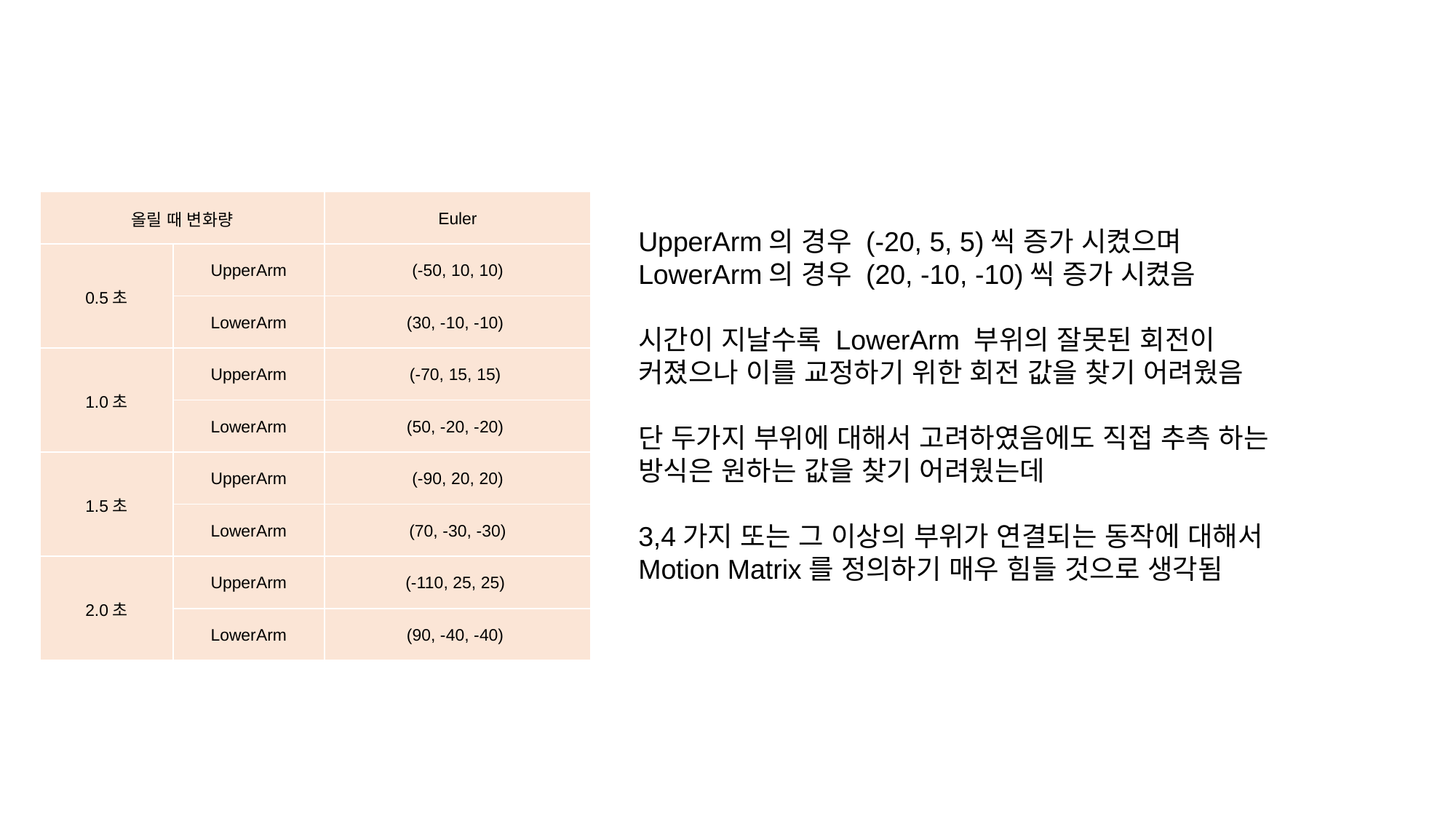

| 올릴 때 변화량 |  | Euler |
| --- | --- | --- |
| 0.5초 | UpperArm | (-50, 10, 10) |
|  | LowerArm | (30, -10, -10) |
| 1.0초 | UpperArm | (-70, 15, 15) |
|  | LowerArm | (50, -20, -20) |
| 1.5초 | UpperArm | (-90, 20, 20) |
|  | LowerArm | (70, -30, -30) |
| 2.0초 | UpperArm | (-110, 25, 25) |
|  | LowerArm | (90, -40, -40) |
UpperArm의 경우 (-20, 5, 5)씩 증가 시켰으며
LowerArm의 경우 (20, -10, -10)씩 증가 시켰음

시간이 지날수록 LowerArm 부위의 잘못된 회전이
커졌으나 이를 교정하기 위한 회전 값을 찾기 어려웠음

단 두가지 부위에 대해서 고려하였음에도 직접 추측 하는 방식은 원하는 값을 찾기 어려웠는데

3,4가지 또는 그 이상의 부위가 연결되는 동작에 대해서
Motion Matrix를 정의하기 매우 힘들 것으로 생각됨